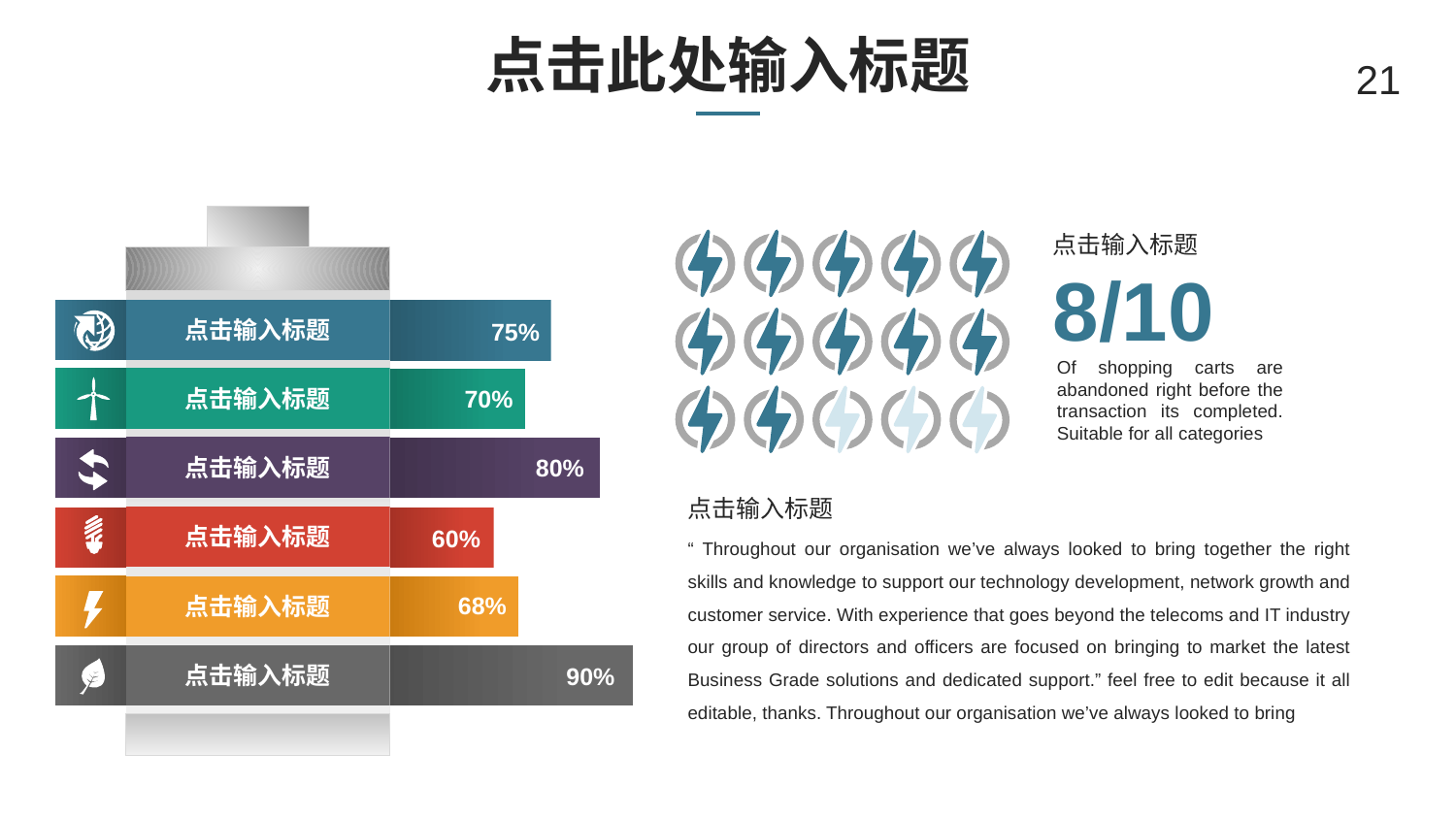

# 点击此处输入标题
21
点击输入标题

8/10

点击输入标题

75%

Of shopping carts are abandoned right before the transaction its completed. Suitable for all categories

点击输入标题
70%

80%
点击输入标题

点击输入标题

点击输入标题
60%
“ Throughout our organisation we’ve always looked to bring together the right skills and knowledge to support our technology development, network growth and customer service. With experience that goes beyond the telecoms and IT industry our group of directors and officers are focused on bringing to market the latest Business Grade solutions and dedicated support.” feel free to edit because it all editable, thanks. Throughout our organisation we’ve always looked to bring

68%
点击输入标题

点击输入标题

90%